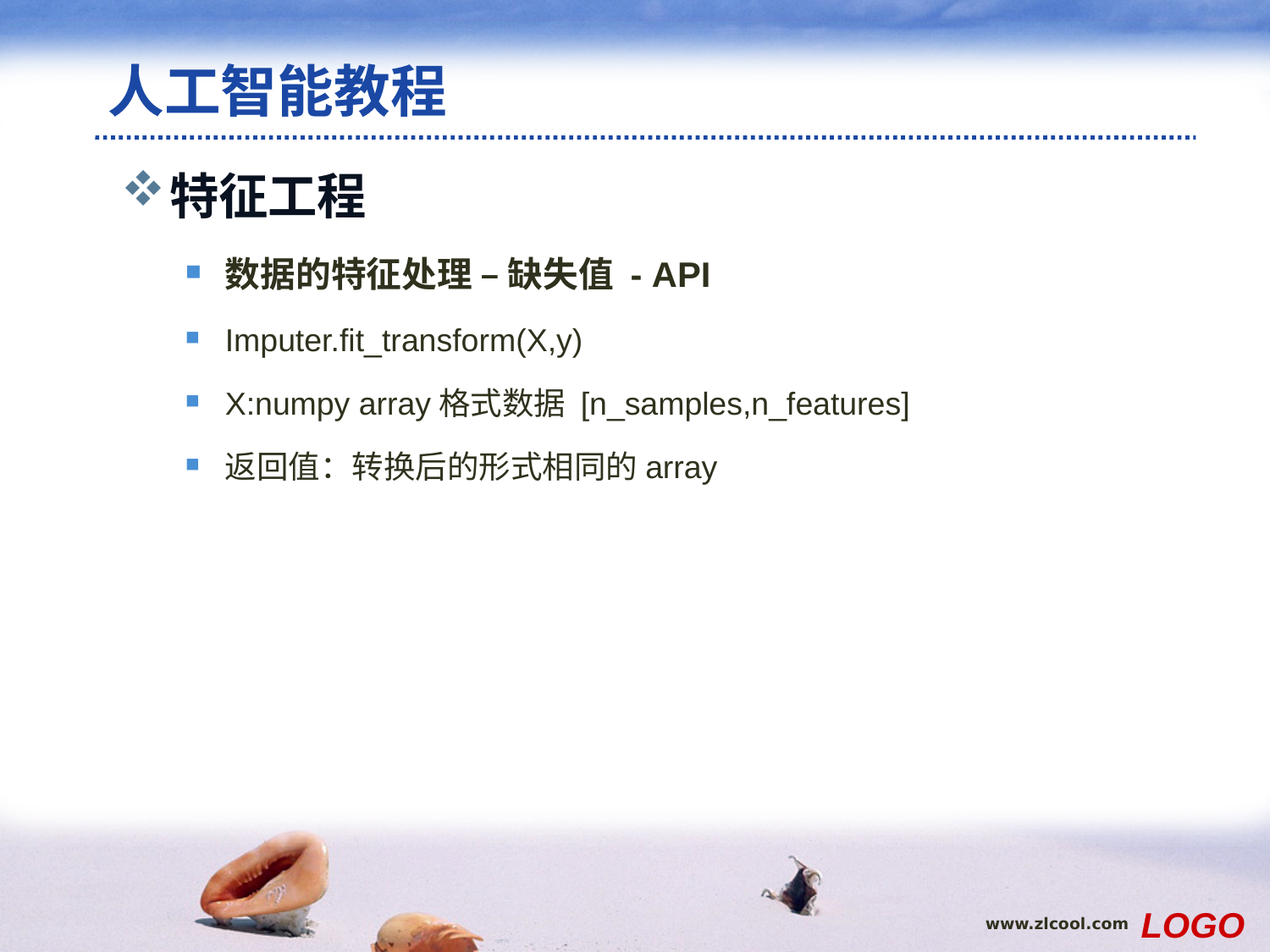

# 人工智能教程
特征工程
数据的特征处理 – 缺失值 - API
Imputer.fit_transform(X,y)
X:numpy array格式数据 [n_samples,n_features]
返回值：转换后的形式相同的array

LOGO
www.zlcool.com